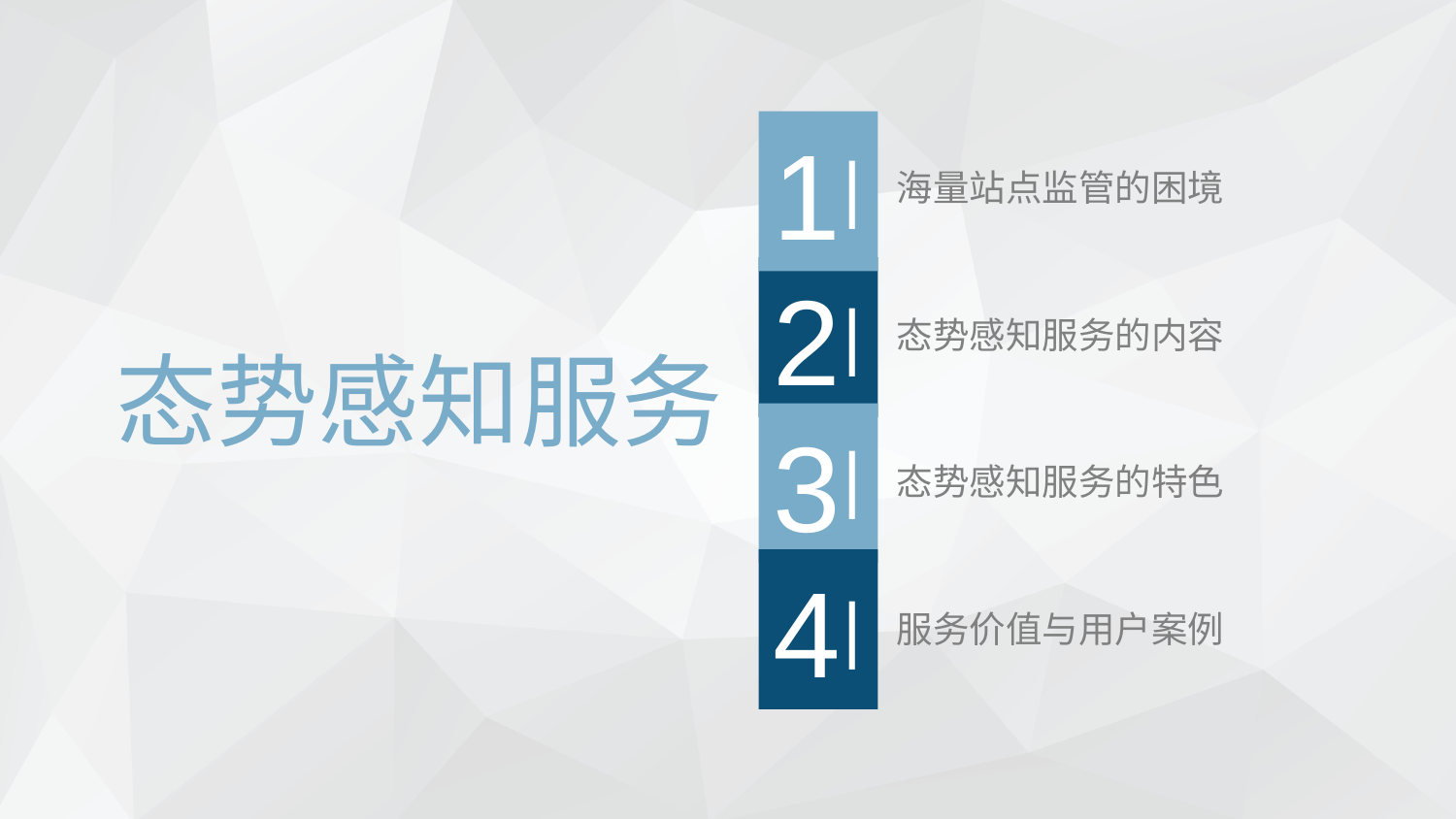

1
|
海量站点监管的困境
2
|
态势感知服务的内容
态势感知服务
3
|
态势感知服务的特色
4
|
服务价值与用户案例